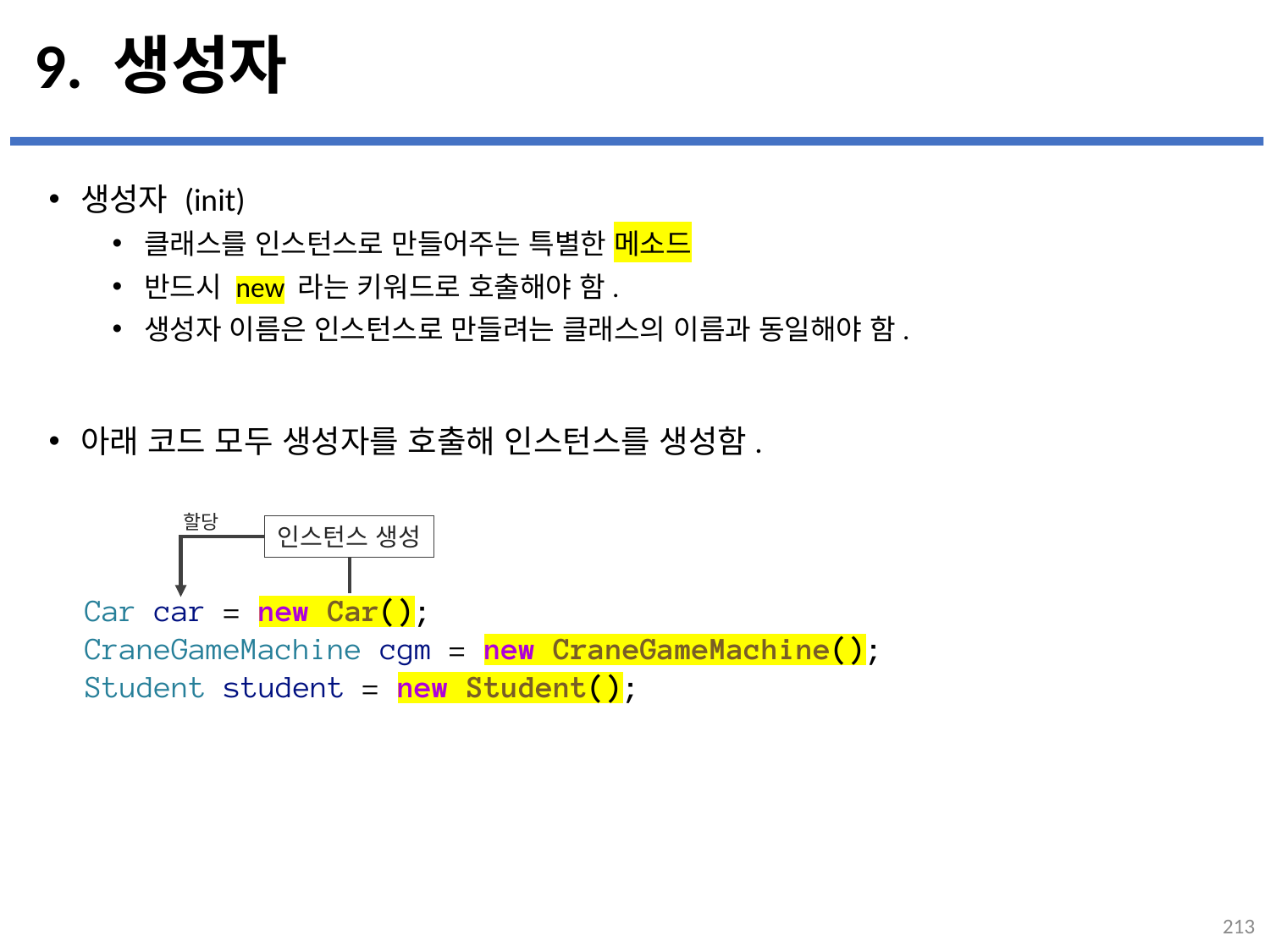

# 9. 생성자
생성자 (init)
클래스를 인스턴스로 만들어주는 특별한 메소드
반드시 new 라는 키워드로 호출해야 함.
생성자 이름은 인스턴스로 만들려는 클래스의 이름과 동일해야 함.

아래 코드 모두 생성자를 호출해 인스턴스를 생성함.
...

설명
할당
인스턴스 생성
Car car = new Car();
CraneGameMachine cgm = new CraneGameMachine();
Student student = new Student();

213